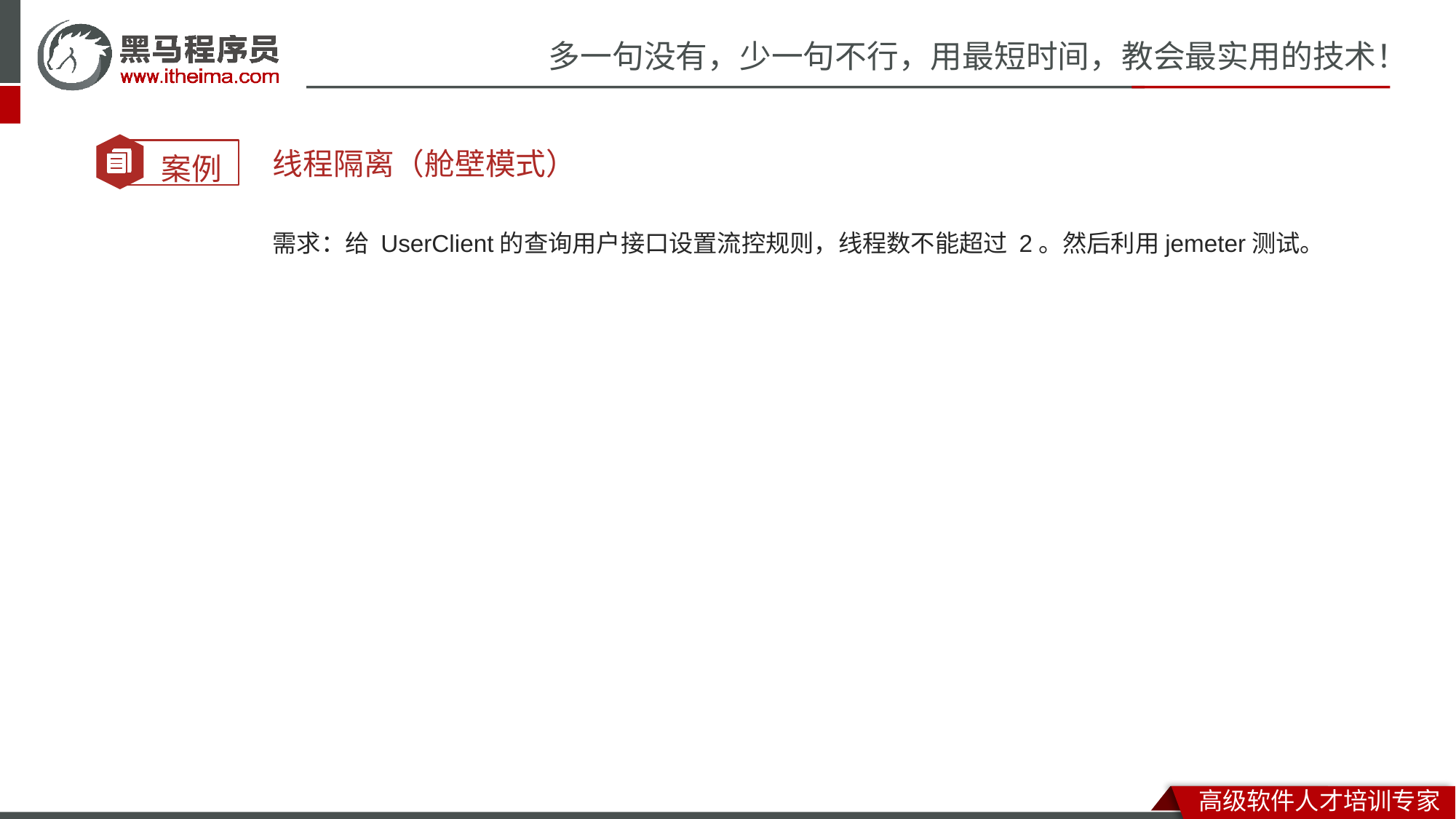

线程隔离（舱壁模式）
需求：给 UserClient的查询用户接口设置流控规则，线程数不能超过 2。然后利用jemeter测试。